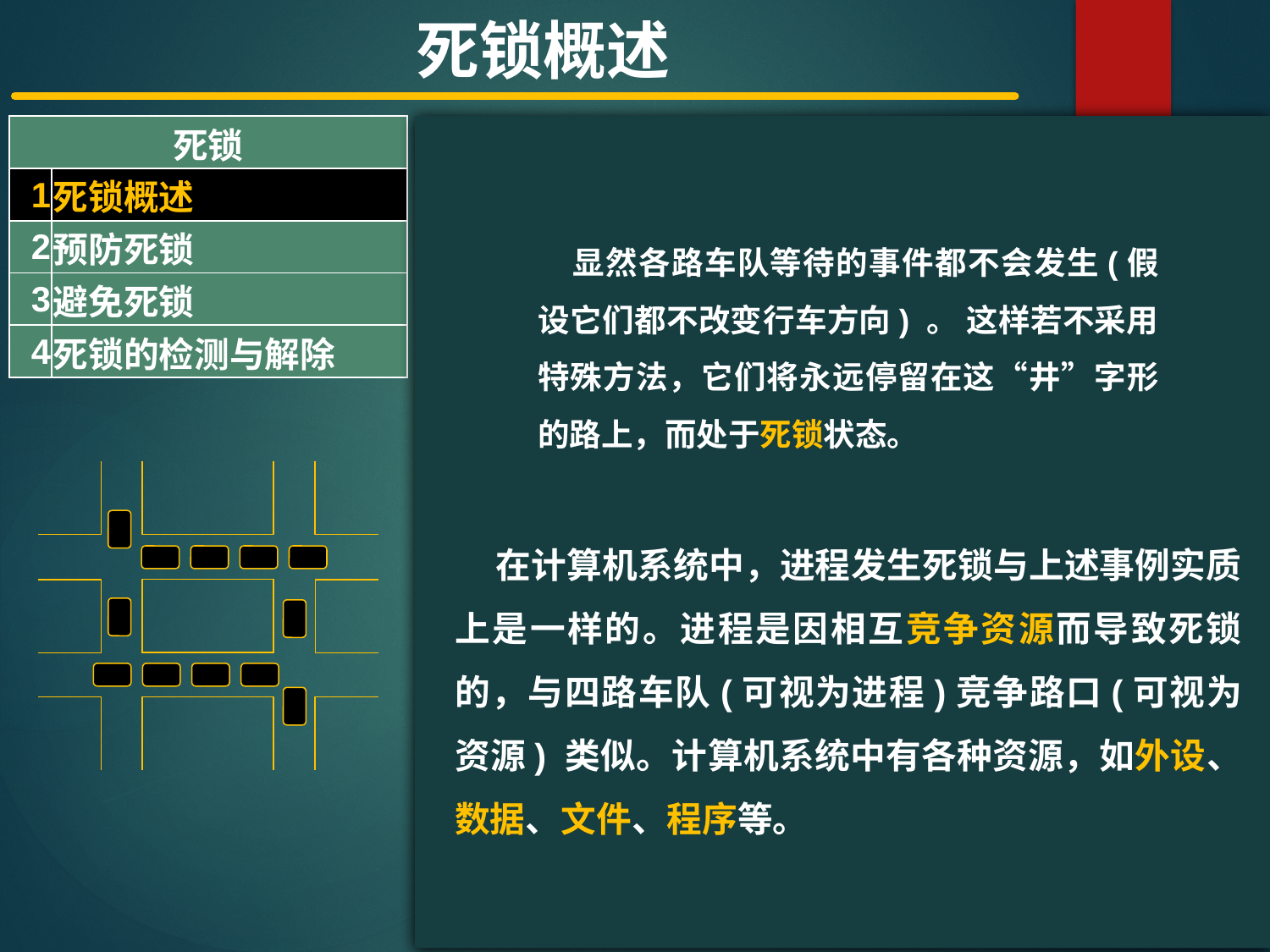

死锁概述
| 死锁 |  |
| --- | --- |
| 1 | 死锁概述 |
| 2 | 预防死锁 |
| 3 | 避免死锁 |
| 4 | 死锁的检测与解除 |
#
显然各路车队等待的事件都不会发生(假设它们都不改变行车方向) 。 这样若不采用特殊方法，它们将永远停留在这“井”字形的路上，而处于死锁状态。

    在计算机系统中，进程发生死锁与上述事例实质上是一样的。进程是因相互竞争资源而导致死锁的，与四路车队(可视为进程)竞争路口(可视为资源) 类似。计算机系统中有各种资源，如外设、数据、文件、程序等。